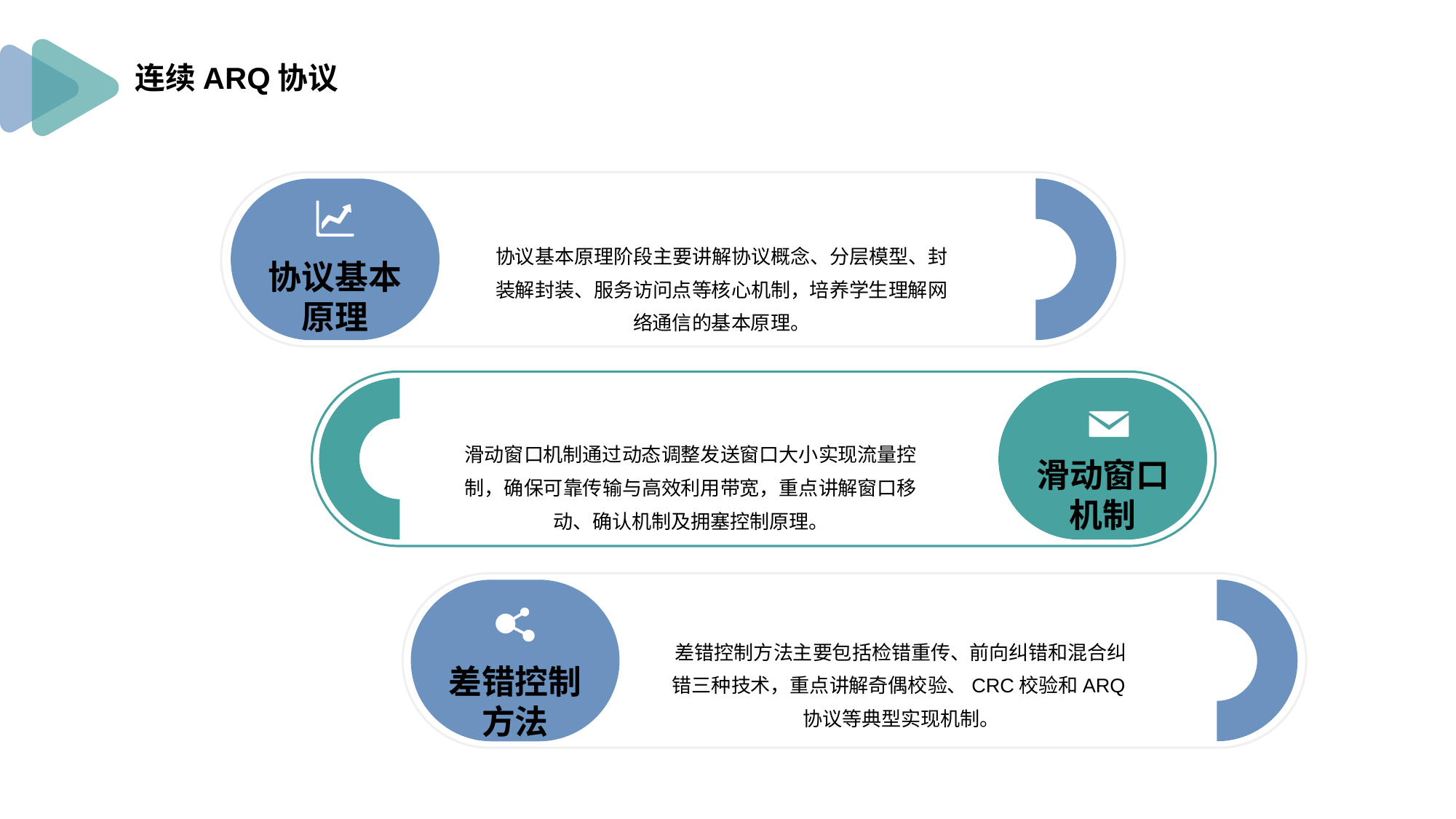

连续ARQ协议

协议基本原理阶段主要讲解协议概念、分层模型、封装解封装、服务访问点等核心机制，培养学生理解网络通信的基本原理。
协议基本原理

滑动窗口机制通过动态调整发送窗口大小实现流量控制，确保可靠传输与高效利用带宽，重点讲解窗口移动、确认机制及拥塞控制原理。
滑动窗口机制

差错控制方法主要包括检错重传、前向纠错和混合纠错三种技术，重点讲解奇偶校验、CRC校验和ARQ协议等典型实现机制。
差错控制方法